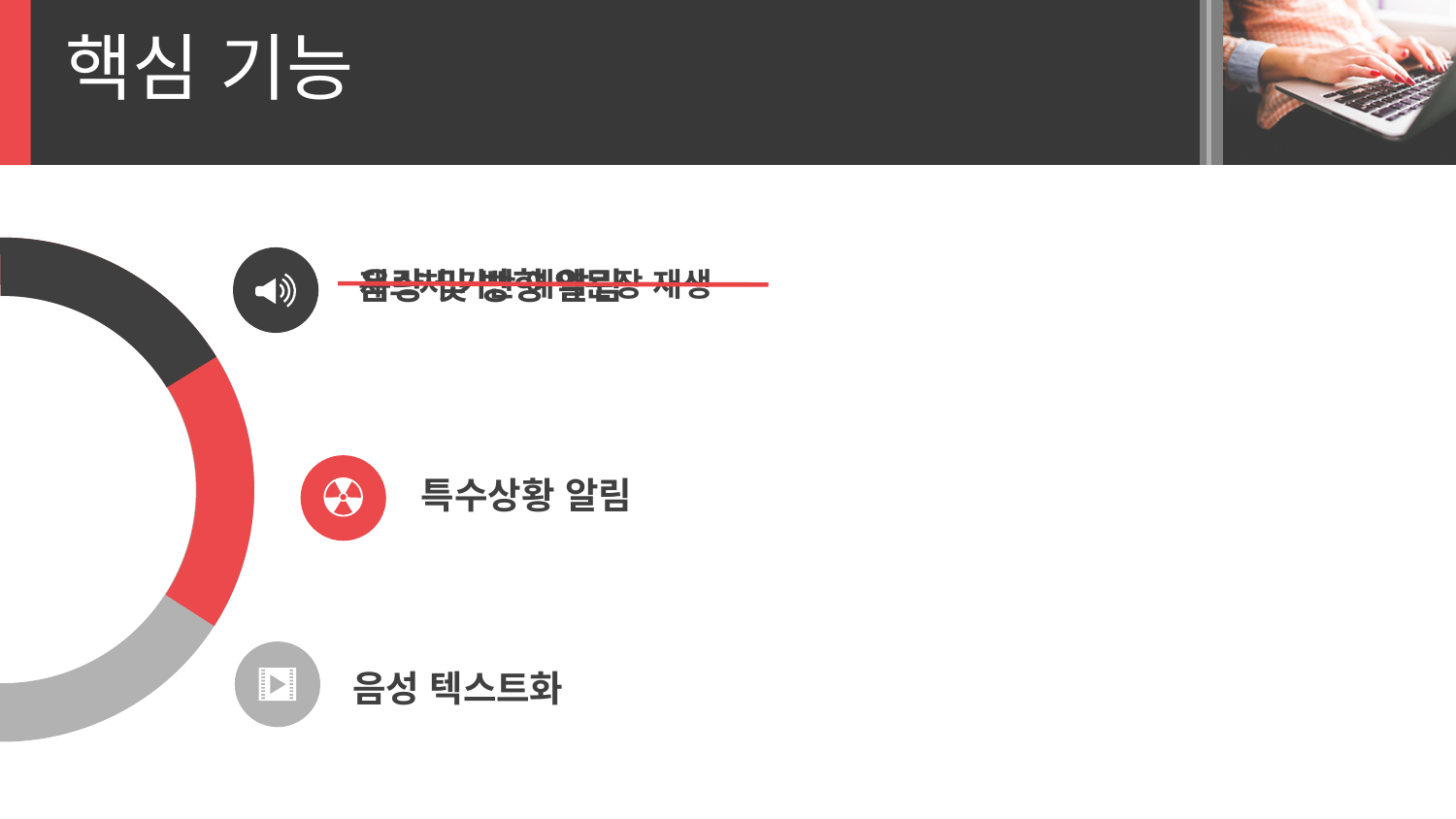

핵심 기능

음량 및 방향 알림
제스처 기반 예약문장 재생

특수상황 알림

음성 텍스트화